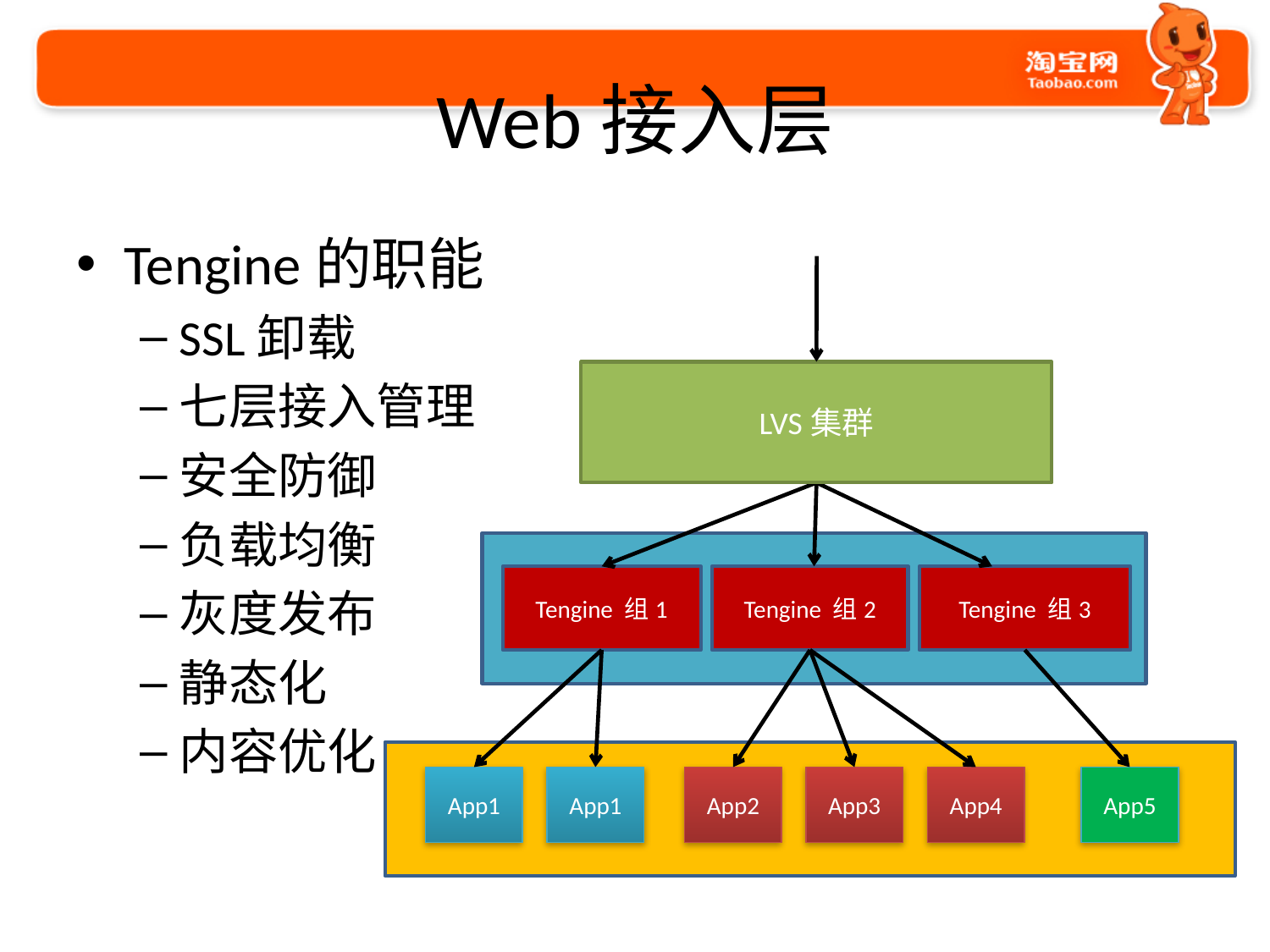

# Web接入层
Tengine的职能
SSL卸载
七层接入管理
安全防御
负载均衡
灰度发布
静态化
内容优化
LVS集群

Tengine 组1
Tengine 组2
Tengine 组3

App1
App1
App2
App3
App4
App5